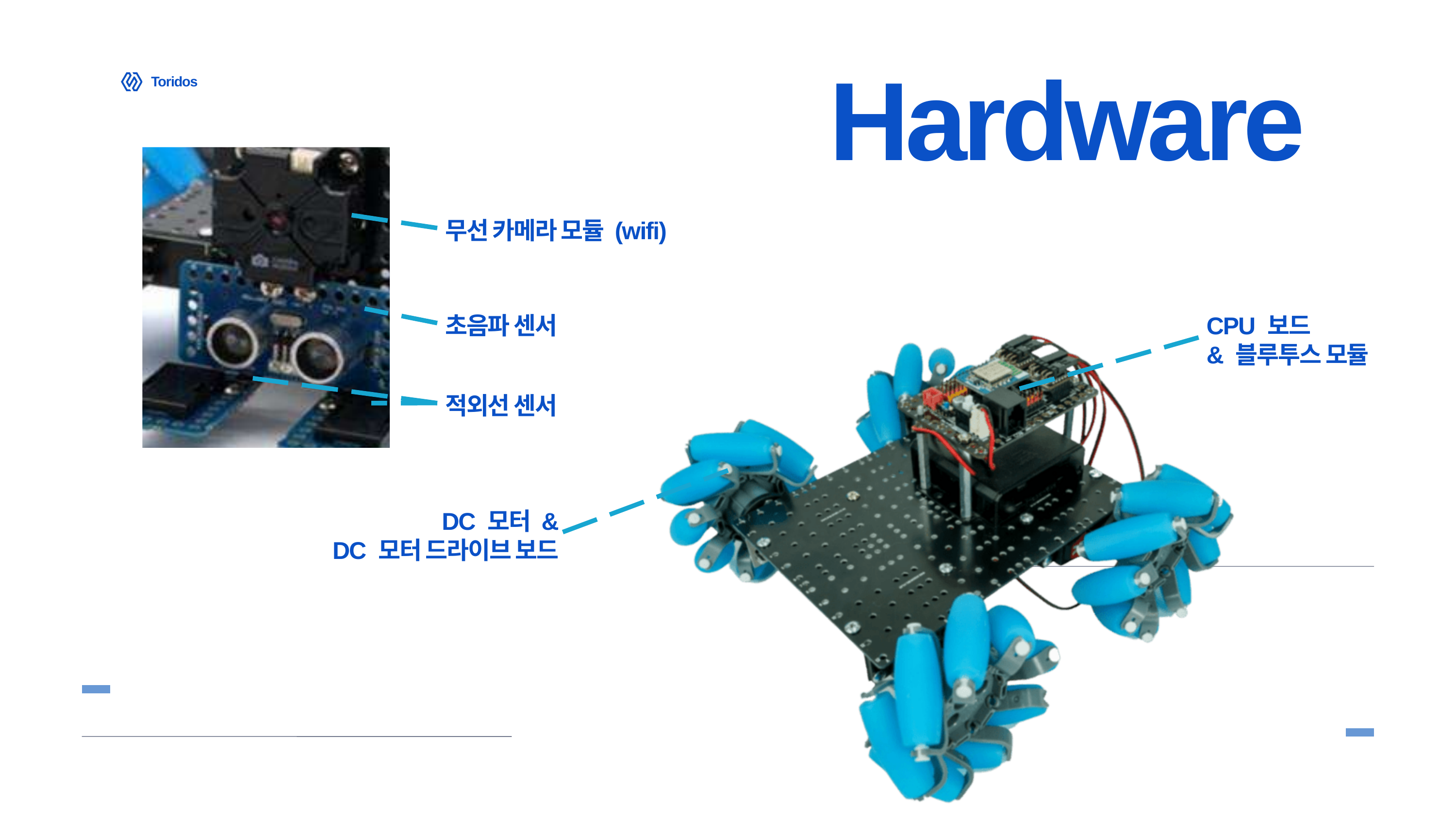

Toridos
Hardware

무선 카메라 모듈 (wifi)

초음파 센서
CPU 보드
& 블루투스 모듈

적외선 센서

DC 모터 &
DC 모터 드라이브 보드